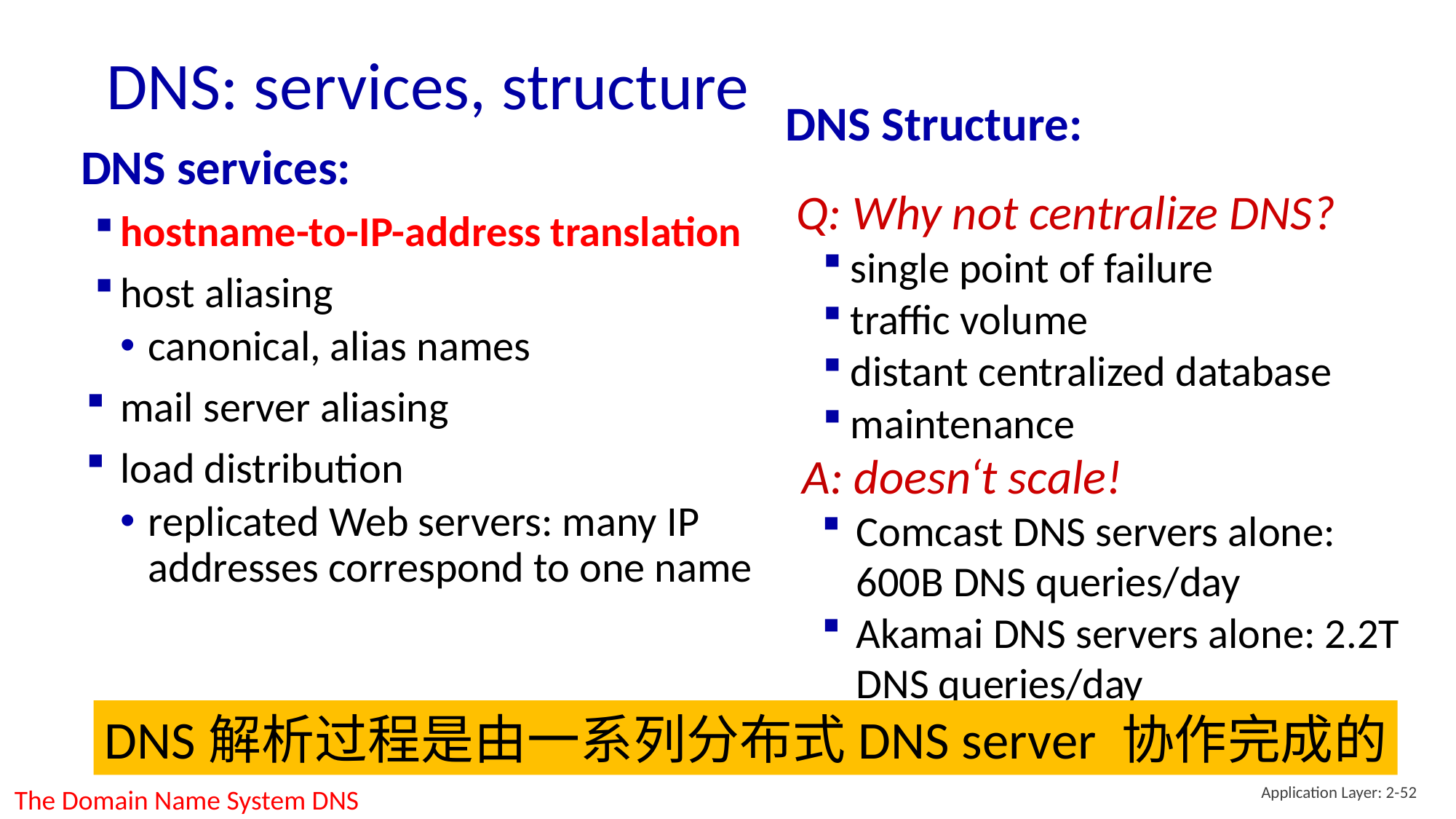

# DNS: services, structure
DNS Structure:
DNS services:
hostname-to-IP-address translation
host aliasing
canonical, alias names
mail server aliasing
load distribution
replicated Web servers: many IP addresses correspond to one name

Q: Why not centralize DNS?
single point of failure
traffic volume
distant centralized database
maintenance

A: doesn‘t scale!
Comcast DNS servers alone: 600B DNS queries/day
Akamai DNS servers alone: 2.2T DNS queries/day
DNS解析过程是由一系列分布式DNS server 协作完成的
Application Layer: 2-52
The Domain Name System DNS